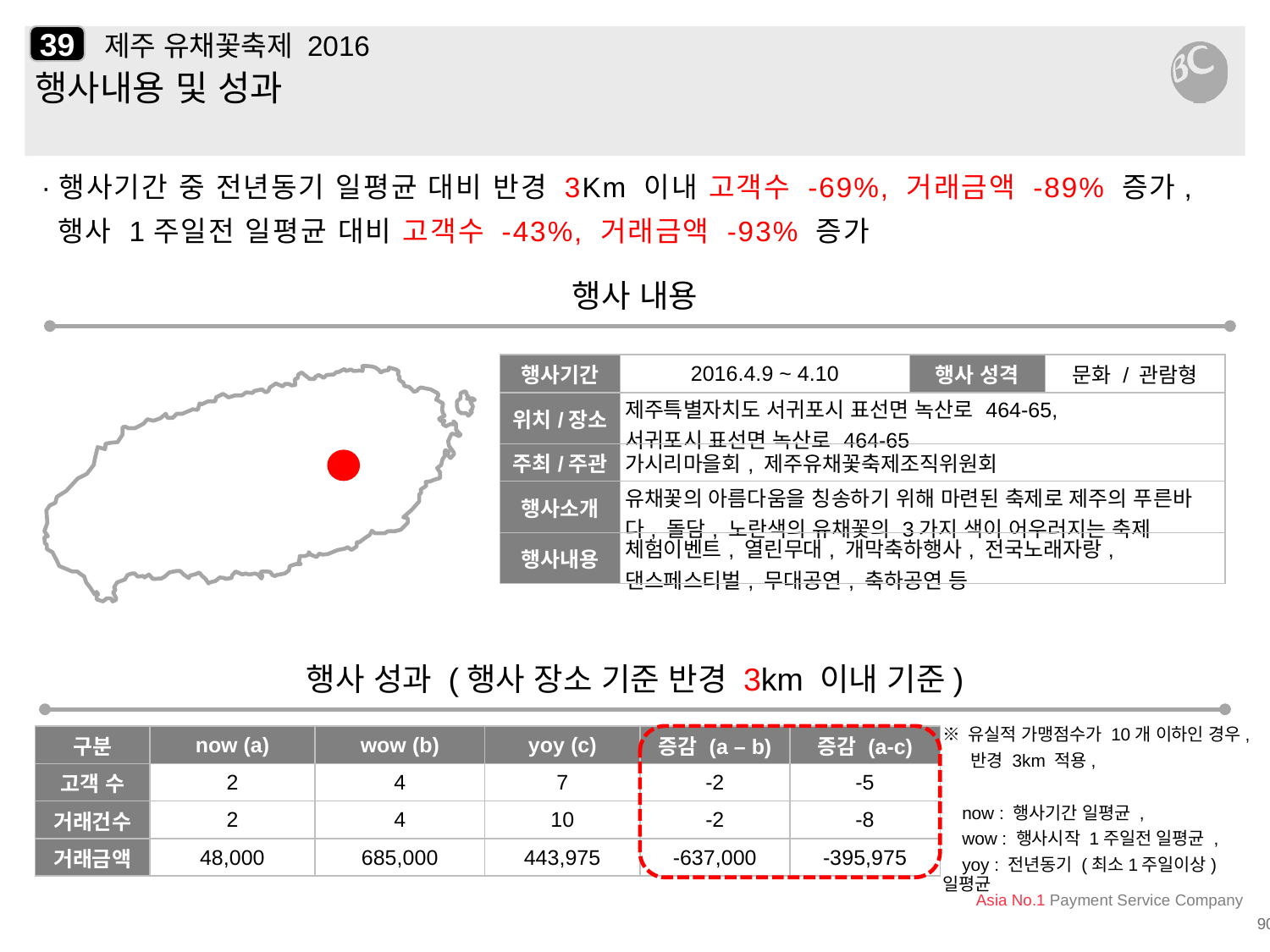

39
# 제주 유채꽃축제 2016
행사내용 및 성과
·행사기간 중 전년동기 일평균 대비 반경 3Km 이내 고객수 -69%, 거래금액 -89% 증가,
 행사 1주일전 일평균 대비 고객수 -43%, 거래금액 -93% 증가
행사 내용
| 행사기간 | 2016.4.9 ~ 4.10 | 행사 성격 | 문화 / 관람형 |
| --- | --- | --- | --- |
| 위치/장소 | 제주특별자치도 서귀포시 표선면 녹산로 464-65, 서귀포시 표선면 녹산로 464-65 |  |  |
| 주최/주관 | 가시리마을회, 제주유채꽃축제조직위원회 |  |  |
| 행사소개 | 유채꽃의 아름다움을 칭송하기 위해 마련된 축제로 제주의 푸른바다, 돌담, 노란색의 유채꽃의 3가지 색이 어우러지는 축제 |  |  |
| 행사내용 | 체험이벤트, 열린무대, 개막축하행사, 전국노래자랑, 댄스페스티벌, 무대공연, 축하공연 등 |  |  |

행사 성과 (행사 장소 기준 반경 3km 이내 기준)
| 구분 | now (a) | wow (b) | yoy (c) | 증감 (a – b) | 증감 (a-c) |
| --- | --- | --- | --- | --- | --- |
| 고객 수 | 2 | 4 | 7 | -2 | -5 |
| 거래건수 | 2 | 4 | 10 | -2 | -8 |
| 거래금액 | 48,000 | 685,000 | 443,975 | -637,000 | -395,975 |

※ 유실적 가맹점수가 10개 이하인 경우,
     반경 3km 적용,

    now : 행사기간 일평균 ,
    wow : 행사시작 1주일전 일평균 ,
    yoy : 전년동기 (최소1주일이상) 일평균